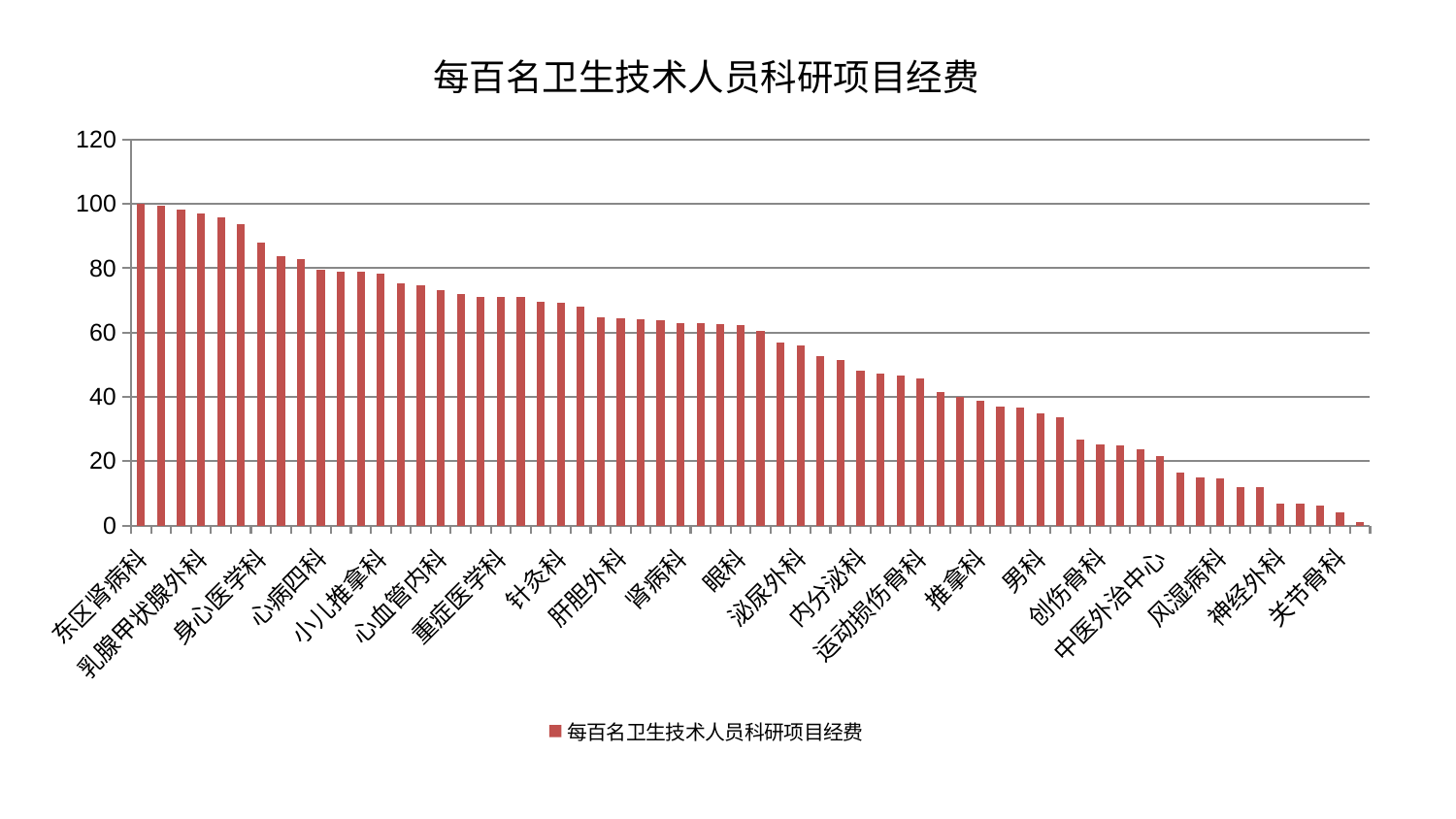

### Chart: 每百名卫生技术人员科研项目经费

| Category | 每百名卫生技术人员科研项目经费 |
|---|---|
| 东区肾病科 | 100.0 |
| 美容皮肤科 | 99.3208316095934 |
| 康复科 | 98.33608400426361 |
| 乳腺甲状腺外科 | 96.89985650287448 |
| 脊柱骨科 | 95.95694105650077 |
| 小儿骨科 | 93.63991445078774 |
| 身心医学科 | 87.87621919885679 |
| 脑病一科 | 83.67753376945285 |
| 神经内科 | 82.7312931326957 |
| 心病四科 | 79.58741717236781 |
| 消化内科 | 78.9562760850782 |
| 心病二科 | 78.90672135090693 |
| 小儿推拿科 | 78.4434010032631 |
| 耳鼻喉科 | 75.44776741026891 |
| 肿瘤内科 | 74.81073789785096 |
| 心血管内科 | 73.05060213588355 |
| 东区重症医学科 | 72.06660000822502 |
| 脑病三科 | 71.07451503417315 |
| 重症医学科 | 71.06064345797166 |
| 老年医学科 | 70.97366267262366 |
| 治未病中心 | 69.6784962969136 |
| 针灸科 | 69.32028402747906 |
| 显微骨科 | 68.00013754080639 |
| 皮肤科 | 64.64913035607746 |
| 肝胆外科 | 64.51617268504046 |
| 中医经典科 | 64.17702770838923 |
| 产科 | 63.91059461778892 |
| 肾病科 | 62.91026087864205 |
| 脾胃科消化科合并 | 62.81835782934647 |
| 肛肠科 | 62.76680014215209 |
| 眼科 | 62.32330510415044 |
| 骨科 | 60.476094662022014 |
| 微创骨科 | 56.89947746609725 |
| 泌尿外科 | 55.93109846887931 |
| 妇二科 | 52.59374860597824 |
| 肝病科 | 51.54562955797975 |
| 内分泌科 | 48.19853340784937 |
| 妇科 | 47.380700527349234 |
| 西区重症医学科 | 46.607034238699704 |
| 运动损伤骨科 | 45.61813454827876 |
| 综合内科 | 41.44578847541412 |
| 妇科妇二科合并 | 40.06637516971899 |
| 推拿科 | 38.75587176993761 |
| 肾脏内科 | 37.05623030166538 |
| 口腔科 | 36.74078855988646 |
| 男科 | 34.9977150256439 |
| 血液科 | 33.59192252320975 |
| 普通外科 | 26.838814201145084 |
| 创伤骨科 | 25.282147882026084 |
| 呼吸内科 | 24.833088750430033 |
| 周围血管科 | 23.653242477675107 |
| 中医外治中心 | 21.650948399986547 |
| 心病三科 | 16.35974242418858 |
| 脾胃病科 | 14.912556086577409 |
| 风湿病科 | 14.542244300328997 |
| 心病一科 | 12.061162670613596 |
| 医院 | 11.891379047786552 |
| 神经外科 | 6.881998191764289 |
| 儿科 | 6.673941165765308 |
| 脑病二科 | 6.339220831497702 |
| 关节骨科 | 4.024526979545517 |
| 胸外科 | 0.98298445325708 |
195